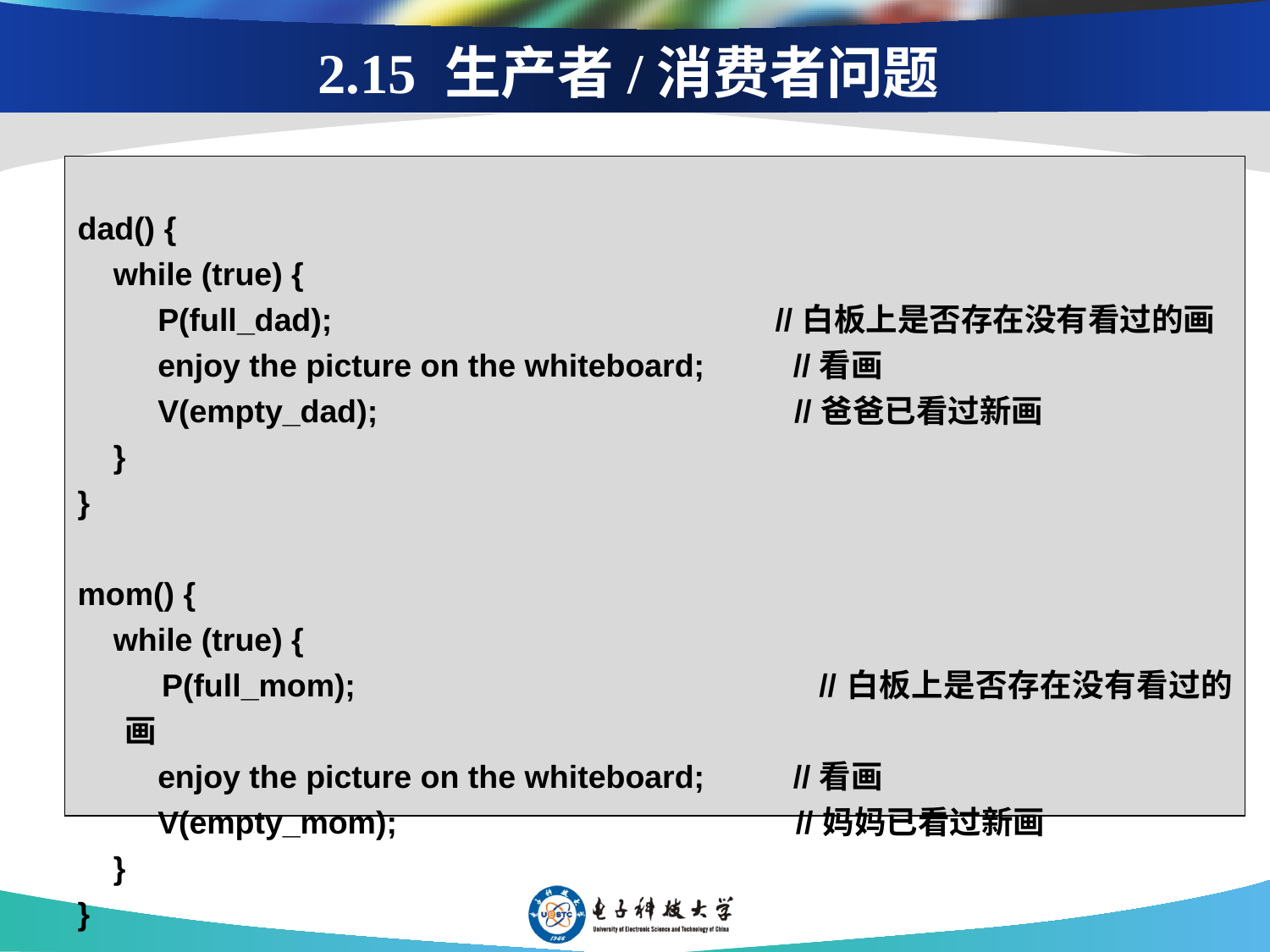

2.15 生产者/消费者问题

dad() {
    while (true) {
         P(full_dad);                                                  //白板上是否存在没有看过的画
         enjoy the picture on the whiteboard;          //看画
         V(empty_dad);                                               //爸爸已看过新画
    }
}

mom() {
    while (true) {
         P(full_mom);                                                  //白板上是否存在没有看过的画
         enjoy the picture on the whiteboard;          //看画
         V(empty_mom);                                             //妈妈已看过新画
    }
}